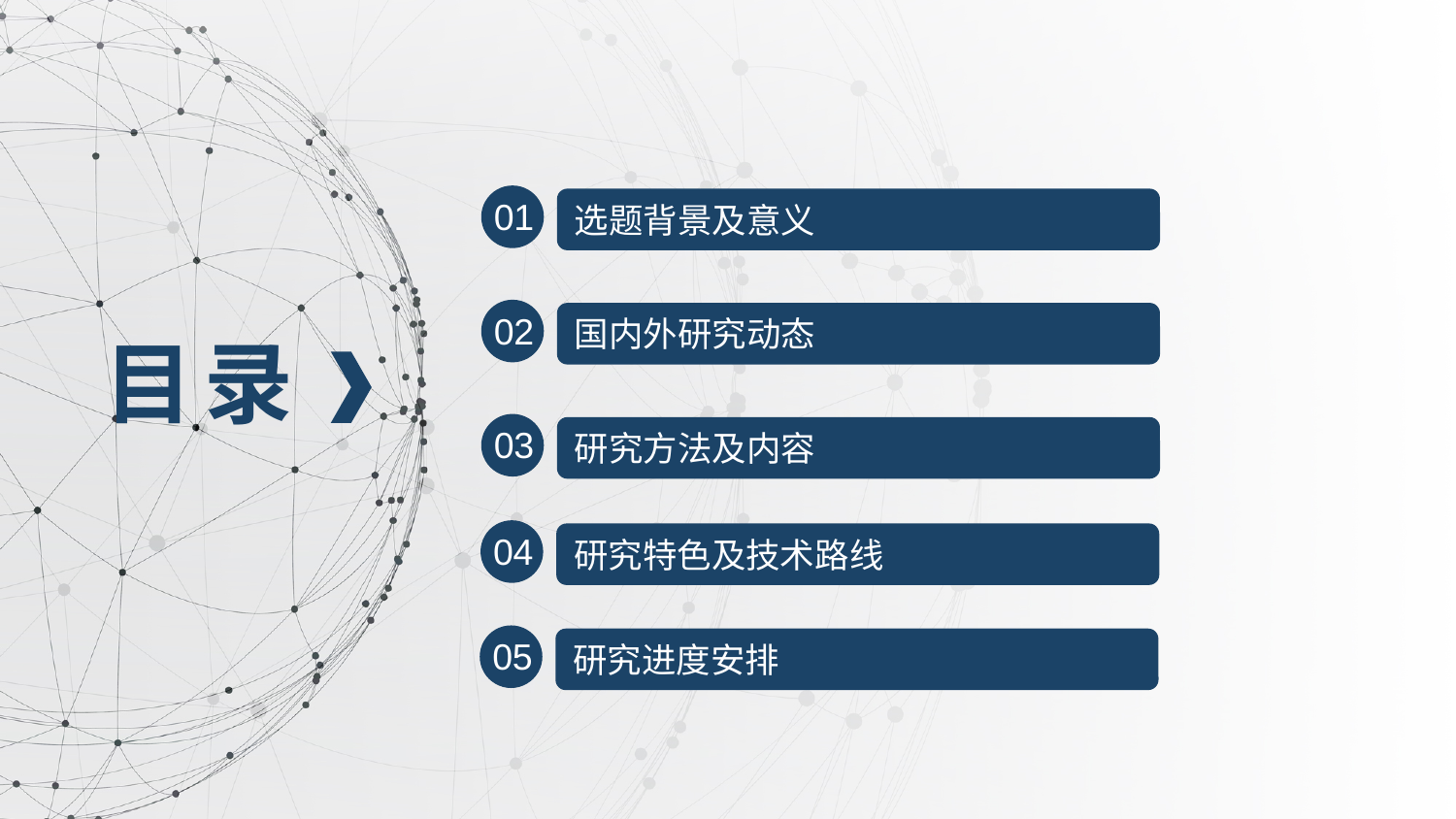

01
选题背景及意义

02
国内外研究动态
目 录

03
研究方法及内容

04
研究特色及技术路线

05
研究进度安排